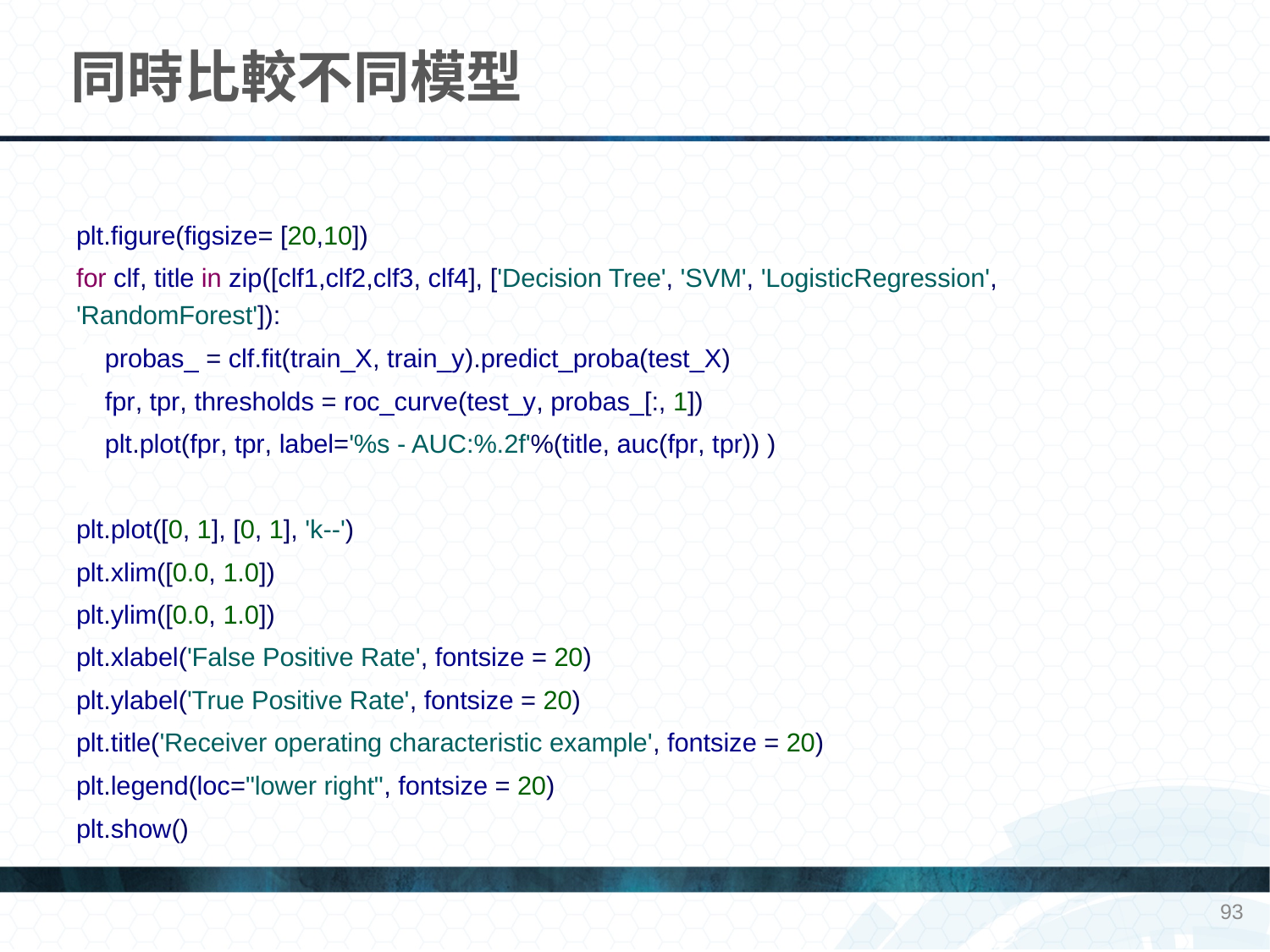

# 同時比較不同模型
plt.figure(figsize= [20,10])
for clf, title in zip([clf1,clf2,clf3, clf4], ['Decision Tree', 'SVM', 'LogisticRegression', 'RandomForest']):
    probas_ = clf.fit(train_X, train_y).predict_proba(test_X)
    fpr, tpr, thresholds = roc_curve(test_y, probas_[:, 1])
    plt.plot(fpr, tpr, label='%s - AUC:%.2f'%(title, auc(fpr, tpr)) )

plt.plot([0, 1], [0, 1], 'k--')
plt.xlim([0.0, 1.0])
plt.ylim([0.0, 1.0])
plt.xlabel('False Positive Rate', fontsize = 20)
plt.ylabel('True Positive Rate', fontsize = 20)
plt.title('Receiver operating characteristic example', fontsize = 20)
plt.legend(loc="lower right", fontsize = 20)
plt.show()
93